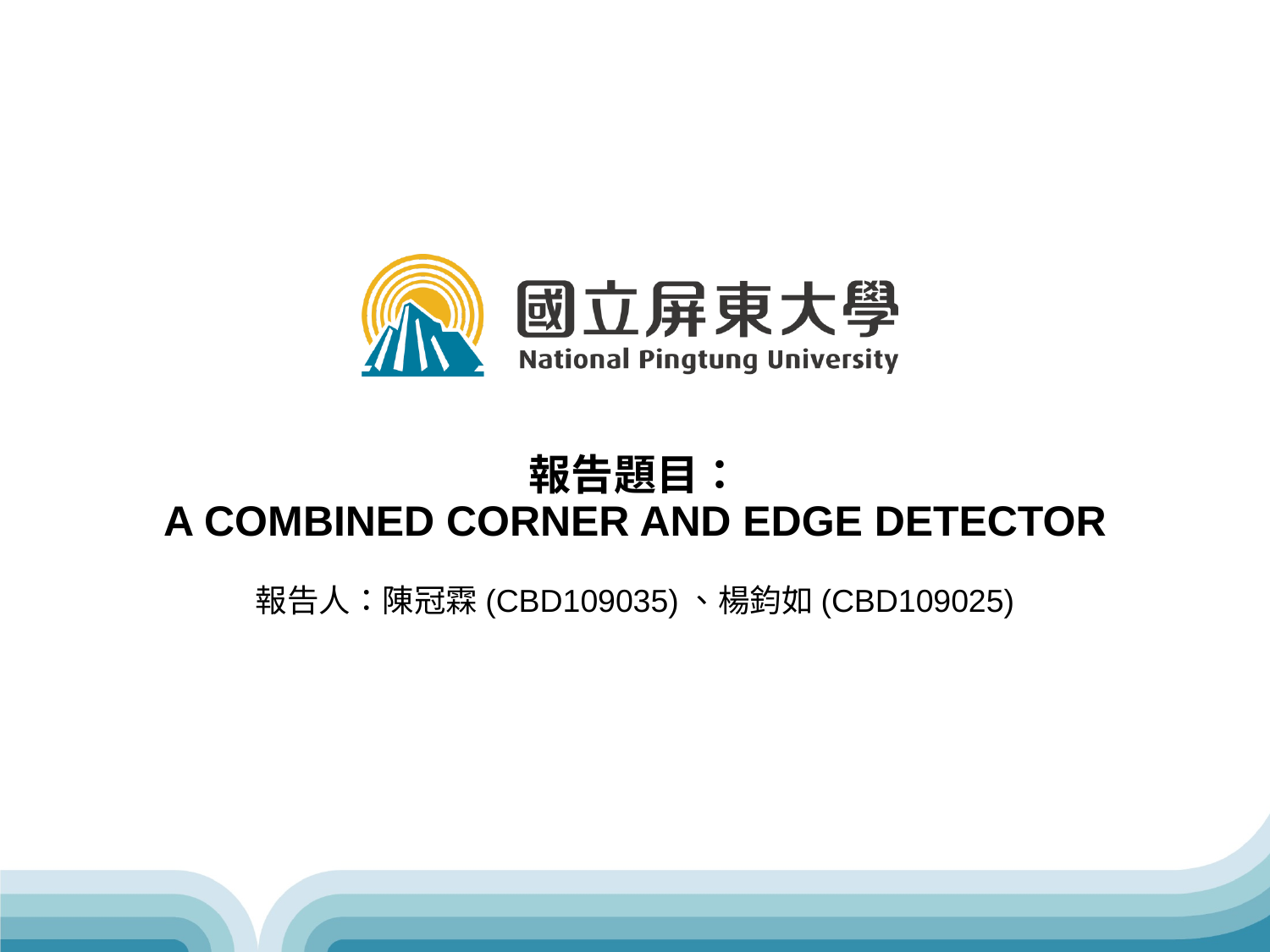

# 報告題目： A COMBINED CORNER AND EDGE DETECTOR
報告人：陳冠霖(CBD109035)、楊鈞如(CBD109025)